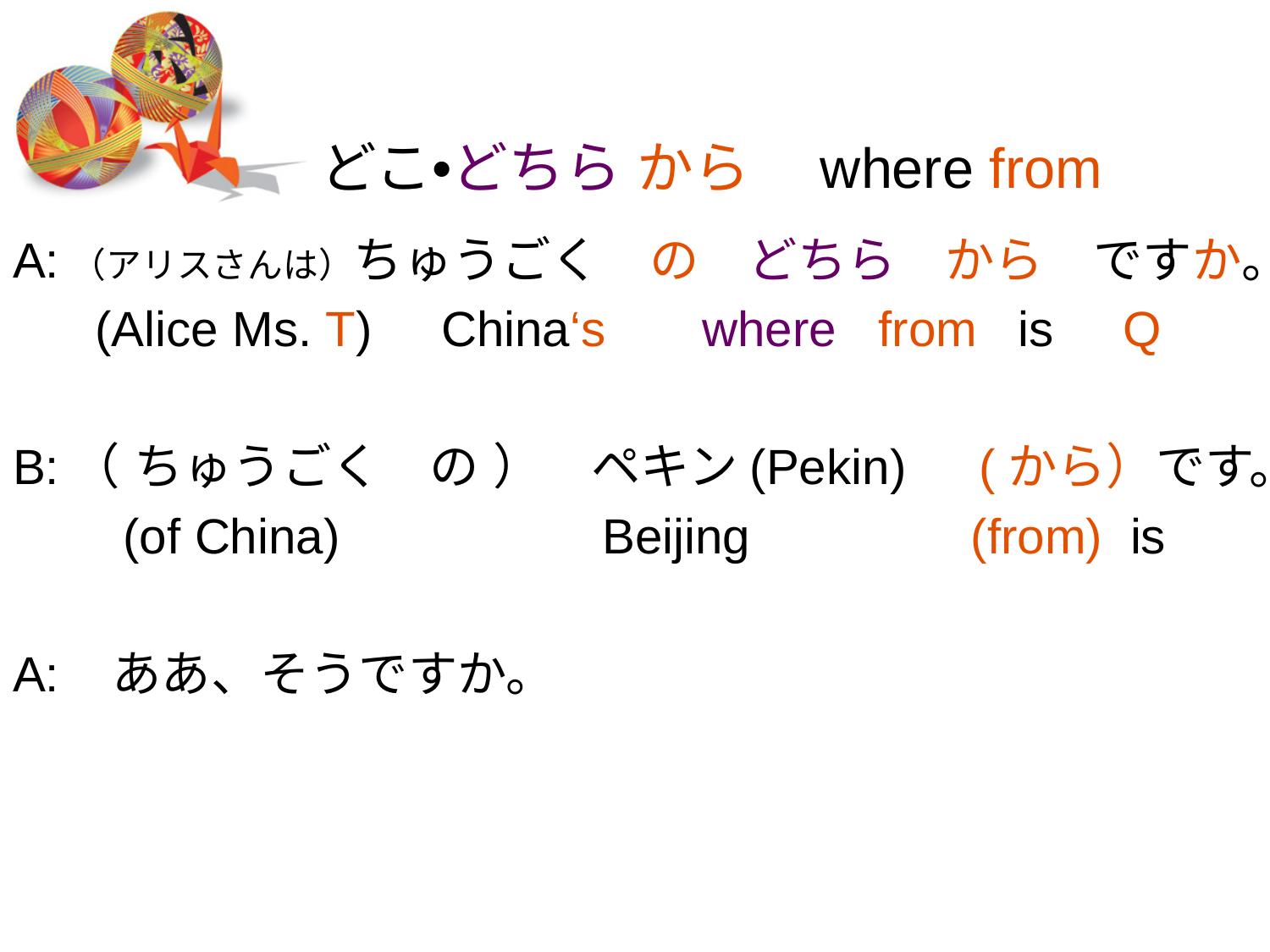

# どこ•どちら から　where from
A:（アリスさんは）ちゅうごく　の　どちら　から　ですか。
      (Alice Ms. T)     China‘s       where   from   is     Q

B:（ ちゅうごく　の ）　ペキン(Pekin)　(から）です。
　　(of China)   　　　　Beijing                (from)  is

A:   ああ、そうですか。